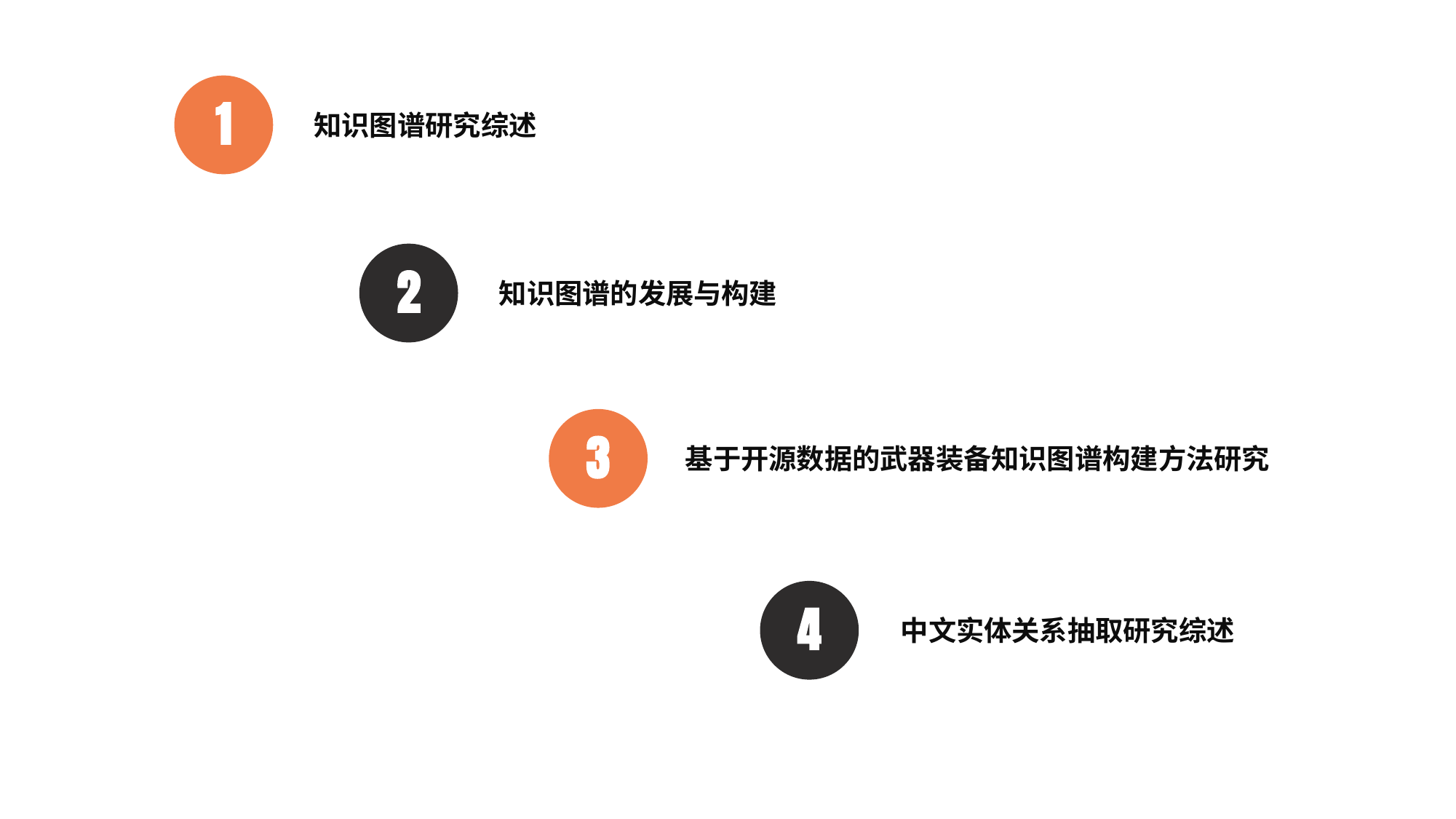

1
知识图谱研究综述
2
知识图谱的发展与构建
3
基于开源数据的武器装备知识图谱构建方法研究
4
中文实体关系抽取研究综述